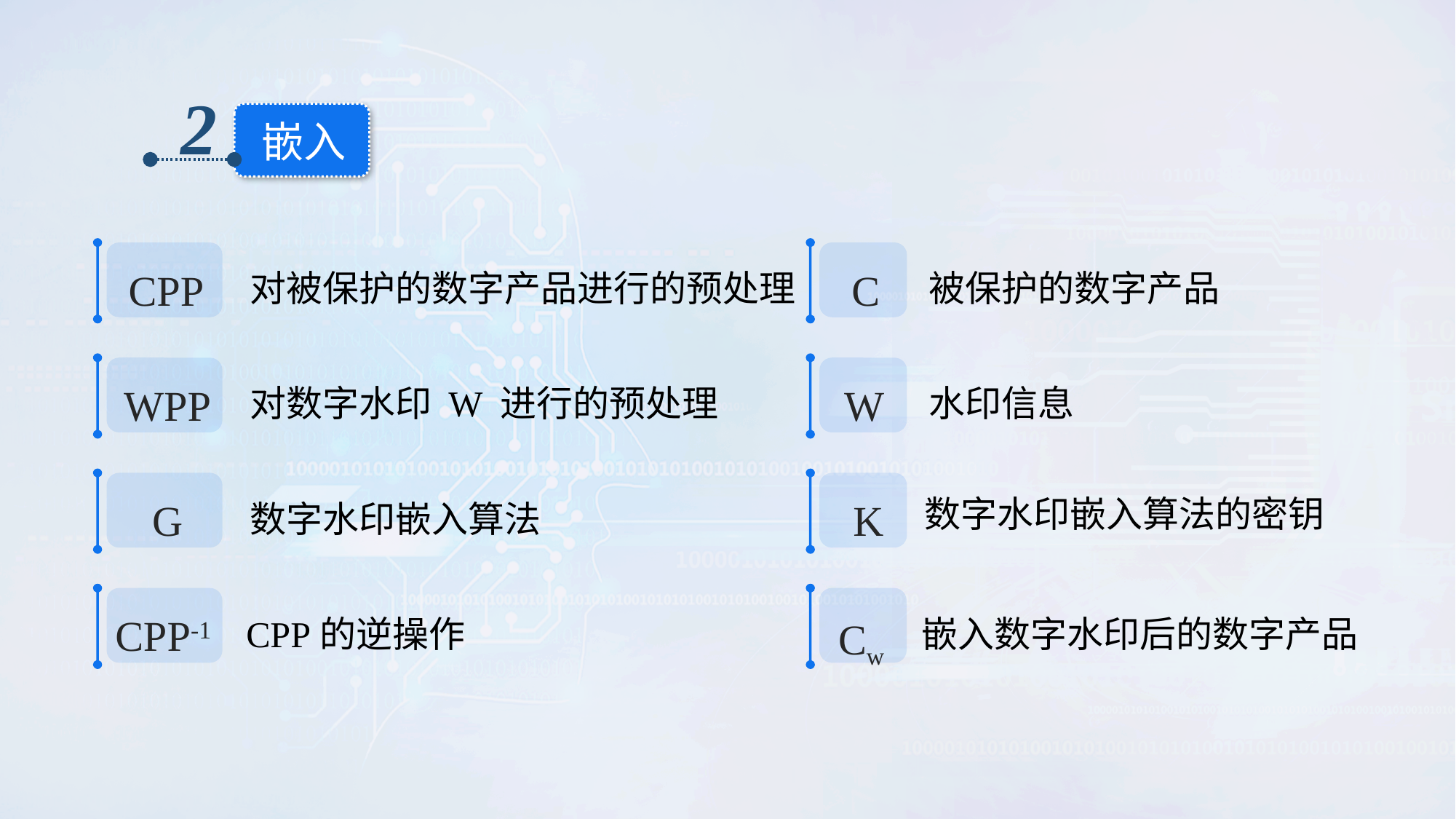

2

嵌入
CPP

 C

对被保护的数字产品进行的预处理
被保护的数字产品
 WPP

 W

对数字水印 W 进行的预处理
水印信息
 G

 K

数字水印嵌入算法的密钥
数字水印嵌入算法
CPP-1

 Cw

CPP的逆操作
嵌入数字水印后的数字产品